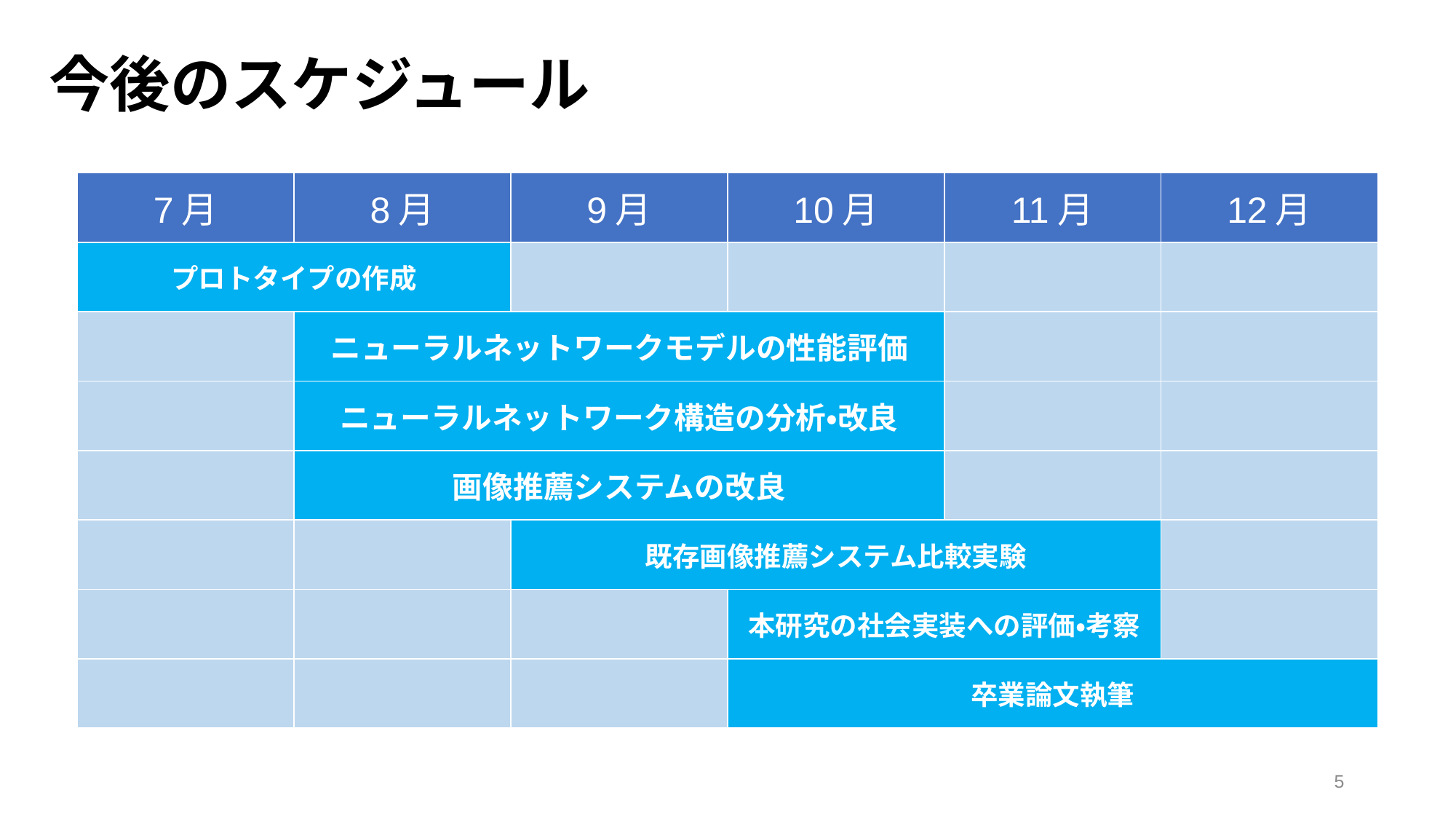

今後のスケジュール

| 7月 | 8月 | 9月 | 10月 | 11月 | 12月 |
| --- | --- | --- | --- | --- | --- |
| プロトタイプの作成 |  |  |  |  |  |
|  | ニューラルネットワークモデルの性能評価 |  |  |  |  |
|  | ニューラルネットワーク構造の分析・改良 |  |  |  |  |
|  | 画像推薦システムの改良 |  |  |  |  |
|  |  | 既存画像推薦システム比較実験 |  |  |  |
|  |  |  | 本研究の社会実装への評価・考察 |  |  |
|  |  |  | 卒業論文執筆 |  |  |
5